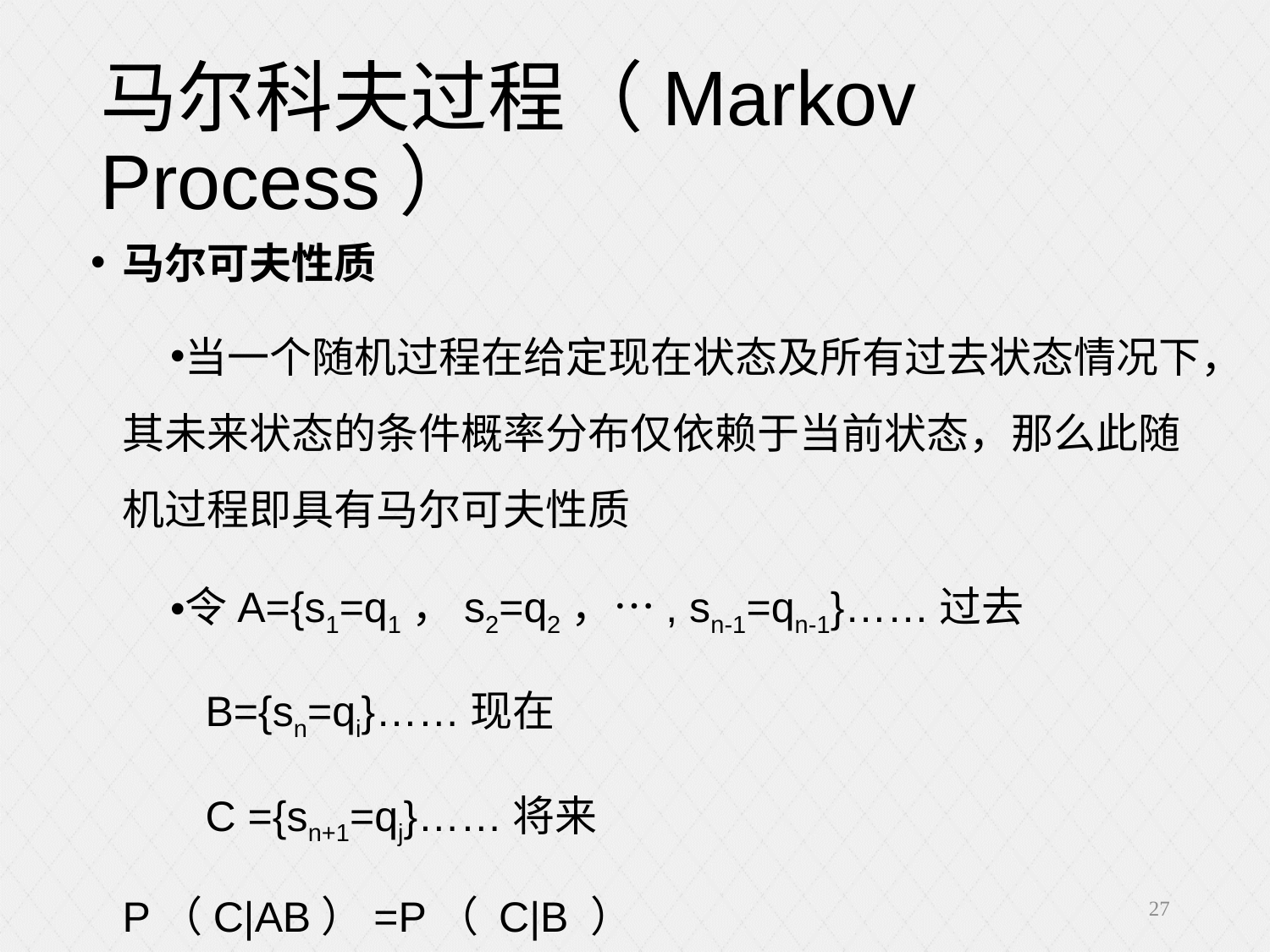

# 马尔科夫过程（Markov Process）
马尔可夫性质
当一个随机过程在给定现在状态及所有过去状态情况下，其未来状态的条件概率分布仅依赖于当前状态，那么此随机过程即具有马尔可夫性质
令A={s1=q1，s2=q2，…, sn-1=qn-1}……过去
       B={sn=qi}……现在
       C ={sn+1=qj}……将来
P（C|AB）=P（ C|B ）

27